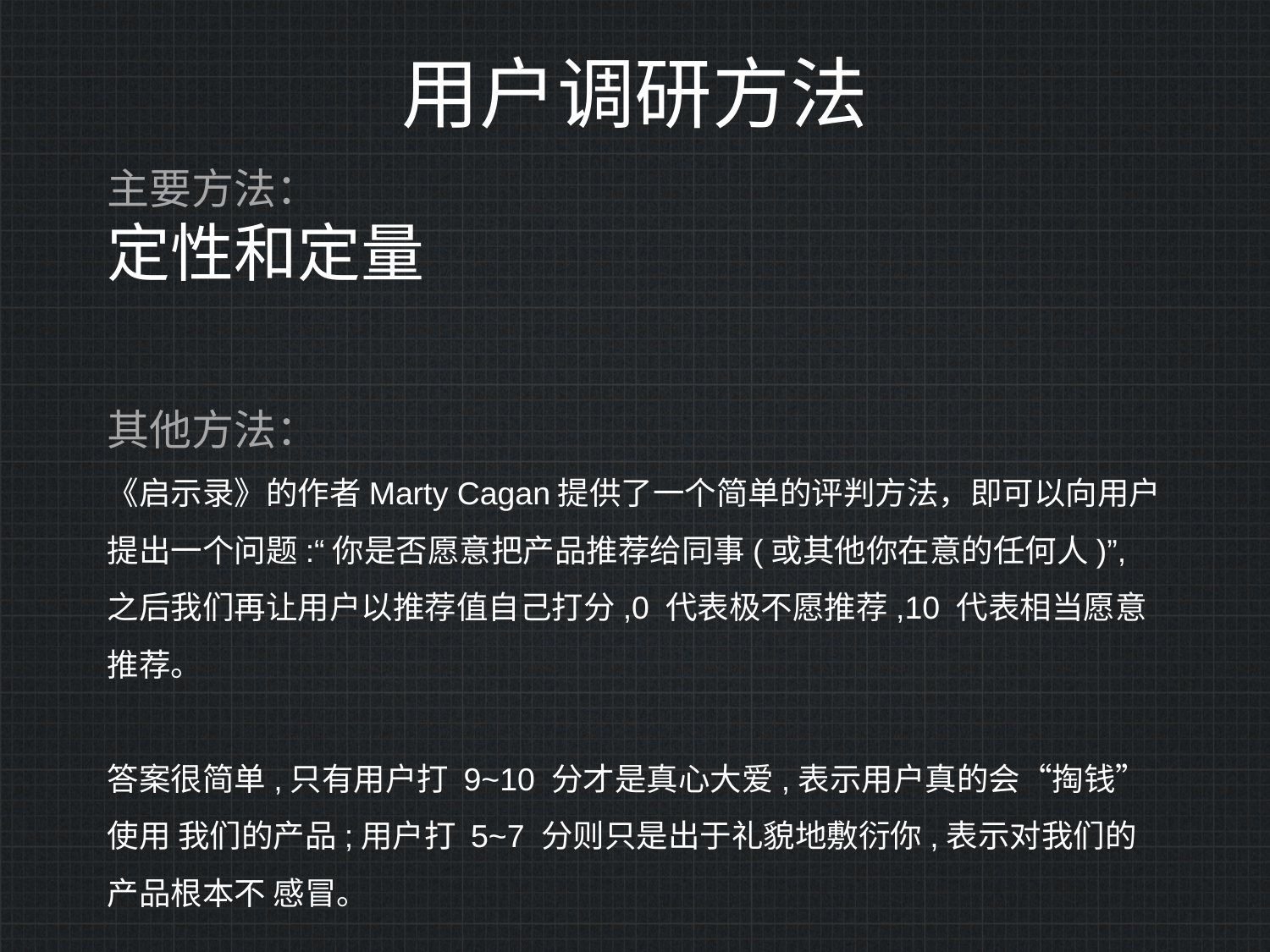

# 用户调研方法
主要方法：
定性和定量

其他方法：
《启示录》的作者Marty Cagan提供了一个简单的评判方法，即可以向用户提出一个问题:“你是否愿意把产品推荐给同事(或其他你在意的任何人)”, 之后我们再让用户以推荐值自己打分,0 代表极不愿推荐,10 代表相当愿意推荐。

答案很简单,只有用户打 9~10 分才是真心大爱,表示用户真的会“掏钱”使用 我们的产品;用户打 5~7 分则只是出于礼貌地敷衍你,表示对我们的产品根本不 感冒。

通过这种方式可以比较好地判断用户是否言行一致,这产品是否能符合产品 经理的预期。